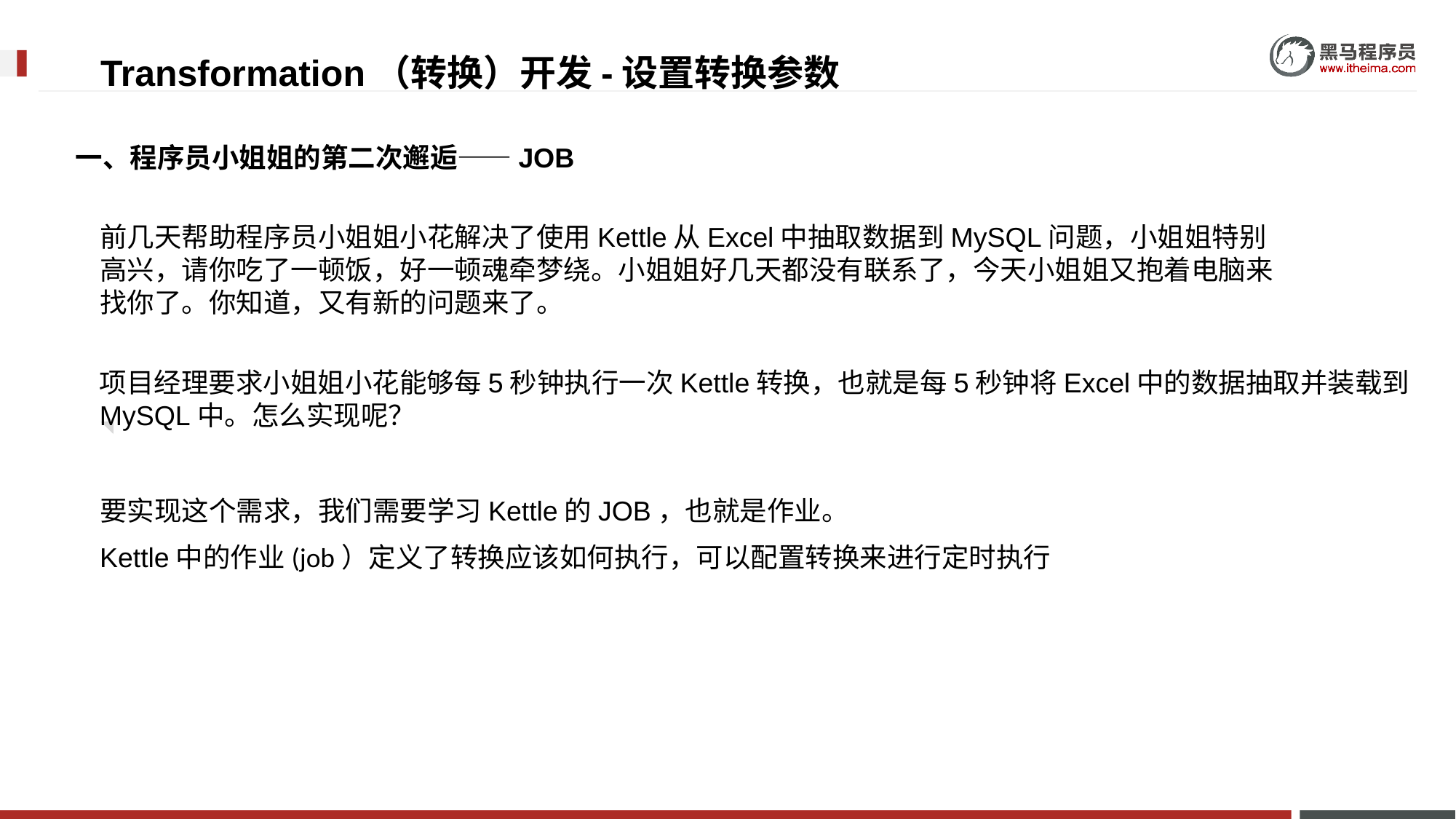

# Transformation（转换）开发-设置转换参数
一、程序员小姐姐的第二次邂逅——JOB
前几天帮助程序员小姐姐小花解决了使用Kettle从Excel中抽取数据到MySQL问题，小姐姐特别高兴，请你吃了一顿饭，好一顿魂牵梦绕。小姐姐好几天都没有联系了，今天小姐姐又抱着电脑来找你了。你知道，又有新的问题来了。
项目经理要求小姐姐小花能够每5秒钟执行一次Kettle转换，也就是每5秒钟将Excel中的数据抽取并装载到MySQL中。怎么实现呢？

要实现这个需求，我们需要学习Kettle的JOB，也就是作业。
Kettle中的作业(job）定义了转换应该如何执行，可以配置转换来进行定时执行